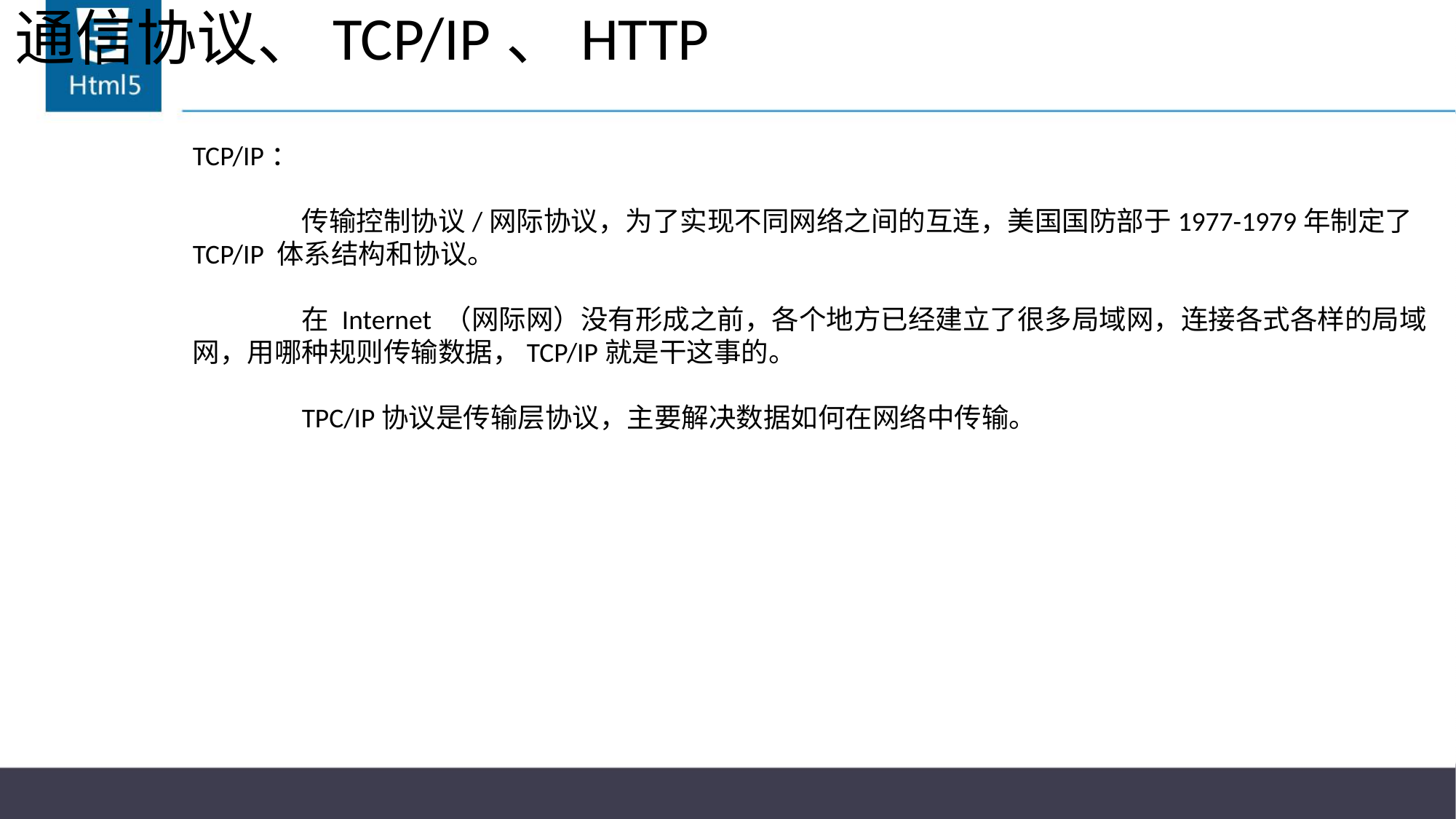

# 通信协议、TCP/IP、HTTP
TCP/IP：

	传输控制协议/网际协议，为了实现不同网络之间的互连，美国国防部于1977-1979年制定了 TCP/IP 体系结构和协议。

	在 Internet （网际网）没有形成之前，各个地方已经建立了很多局域网，连接各式各样的局域网，用哪种规则传输数据，TCP/IP就是干这事的。

	TPC/IP协议是传输层协议，主要解决数据如何在网络中传输。